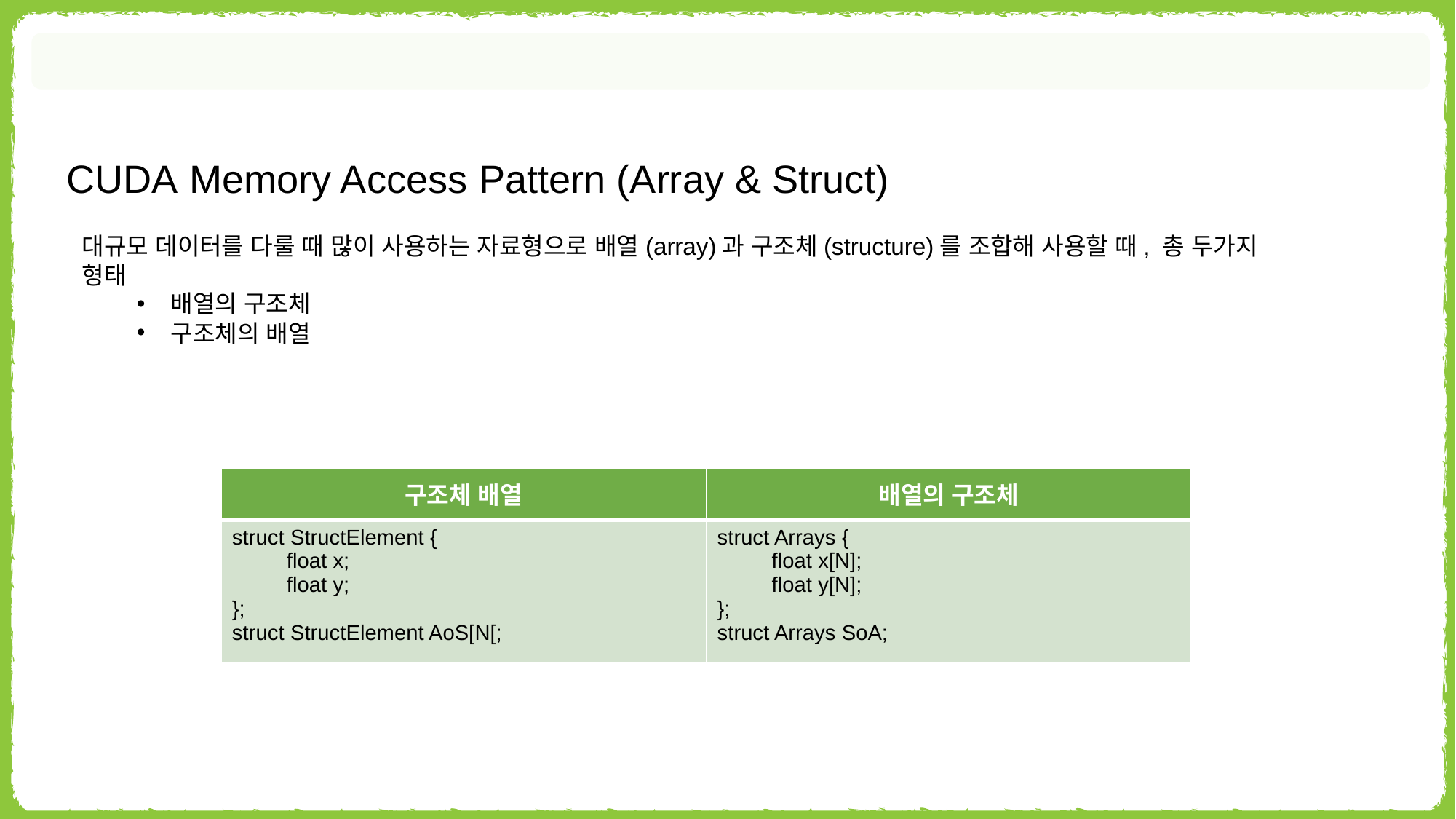

CUDA Memory Access Pattern (Array & Struct)
대규모 데이터를 다룰 때 많이 사용하는 자료형으로 배열(array)과 구조체(structure)를 조합해 사용할 때, 총 두가지 형태
배열의 구조체
구조체의 배열

| 구조체 배열 | 배열의 구조체 |
| --- | --- |
| struct StructElement { float x; float y; }; struct StructElement AoS[N[; | struct Arrays { float x[N]; float y[N]; }; struct Arrays SoA; |